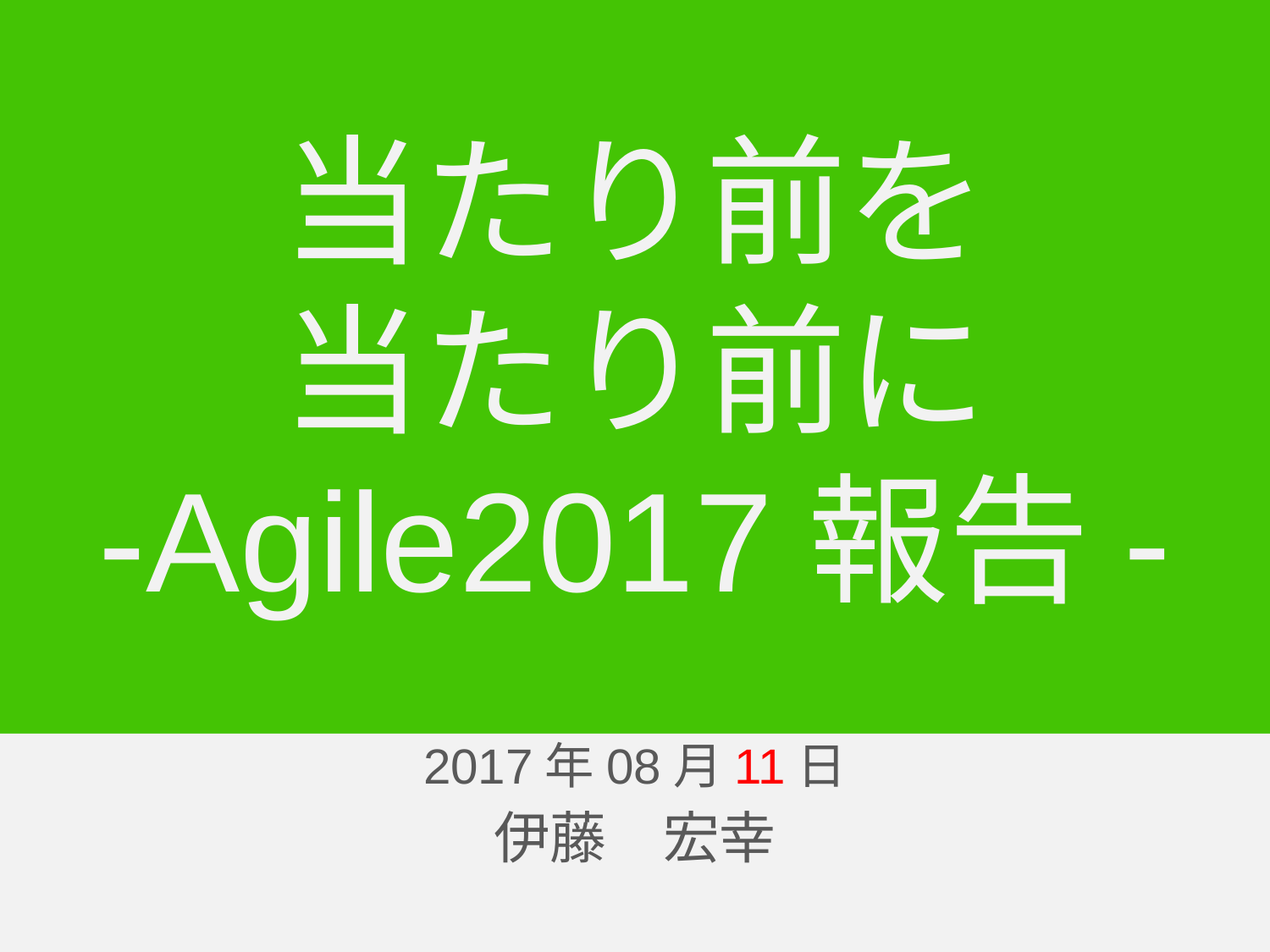

# 当たり前を 当たり前に -Agile2017報告-
2017年8月14日
2017年08月11日
伊藤　宏幸